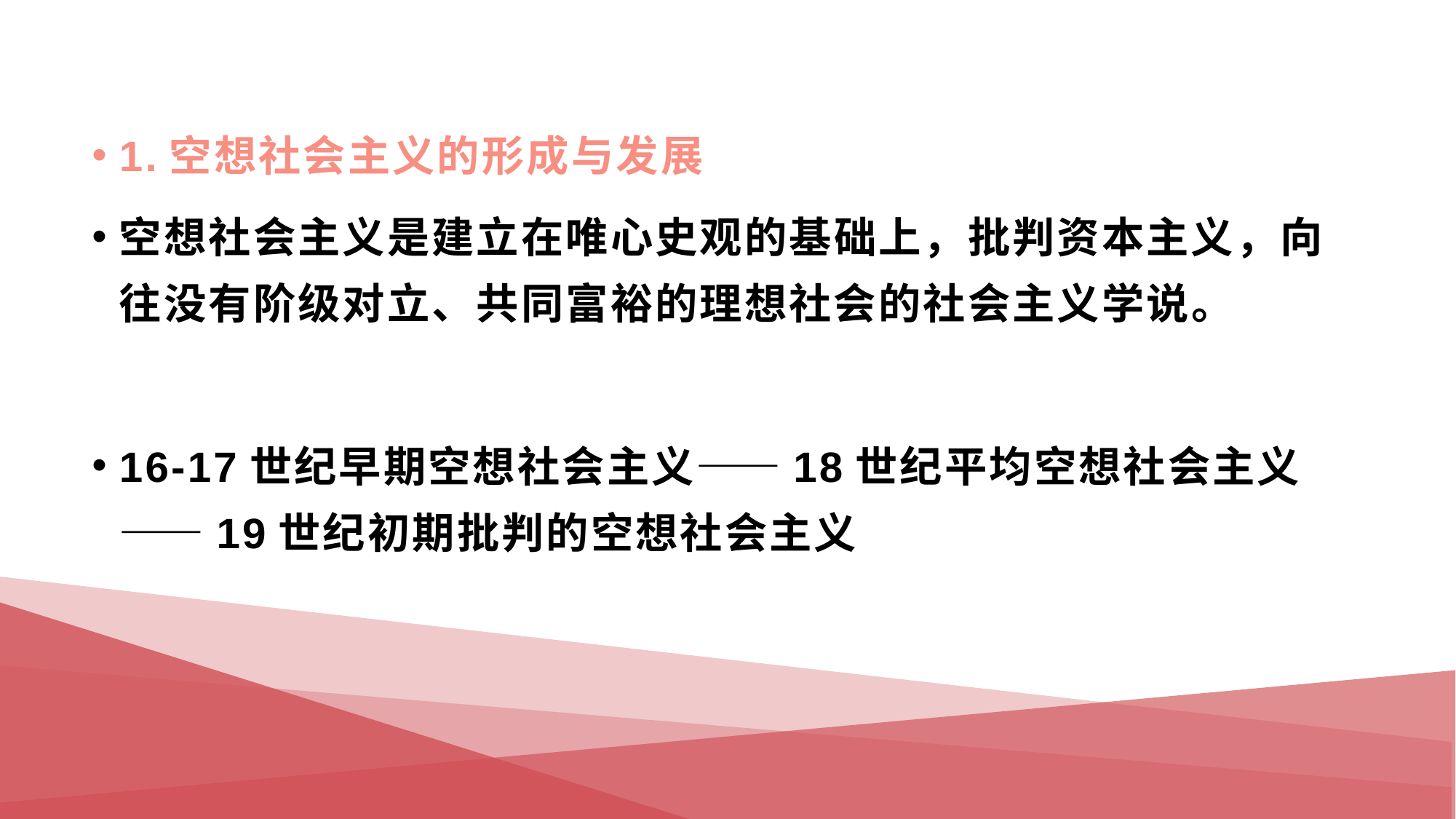

1.空想社会主义的形成与发展
空想社会主义是建立在唯心史观的基础上，批判资本主义，向往没有阶级对立、共同富裕的理想社会的社会主义学说。

16-17世纪早期空想社会主义——18世纪平均空想社会主义——19世纪初期批判的空想社会主义